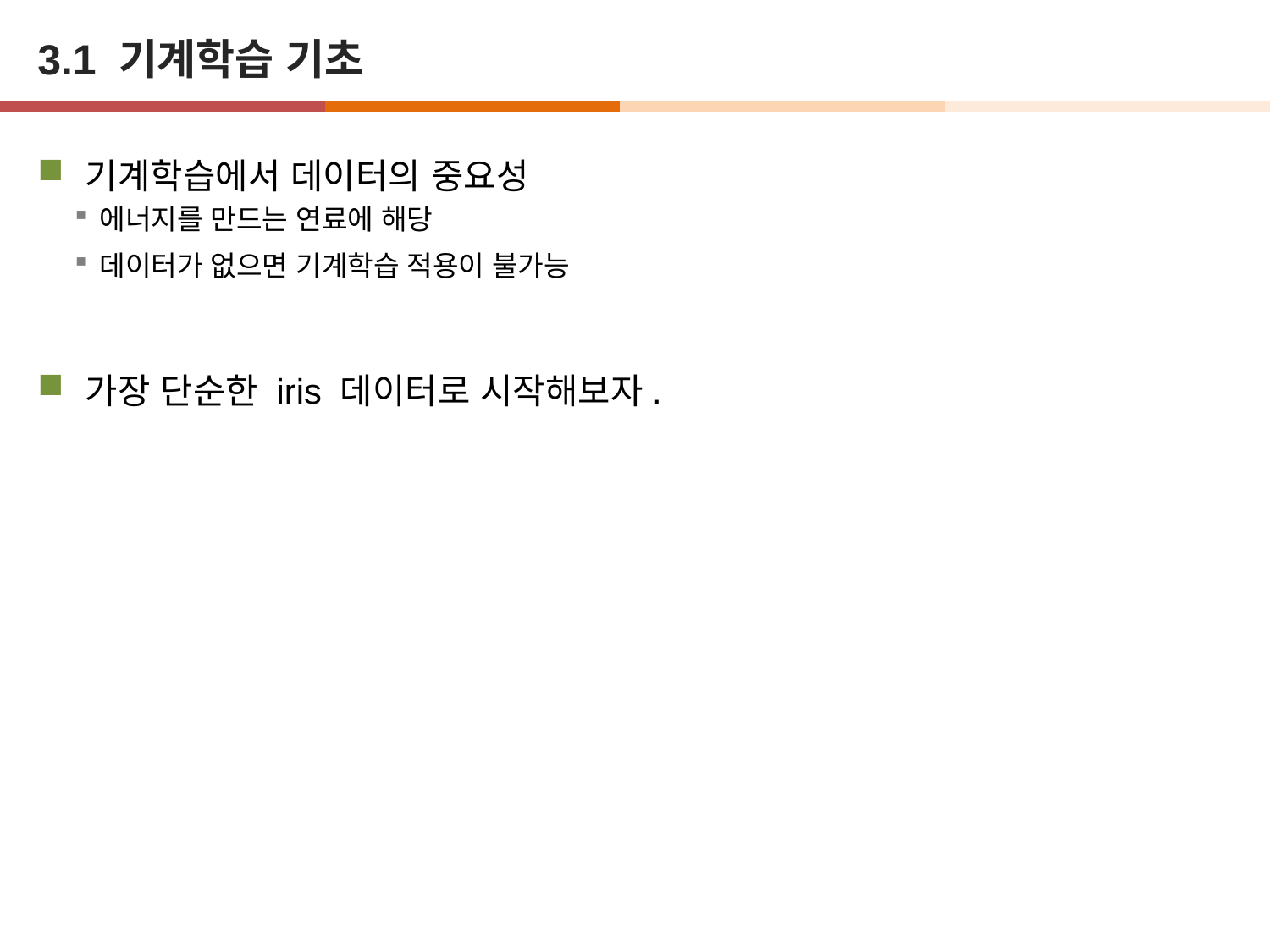

# 3.1 기계학습 기초
기계학습에서 데이터의 중요성
에너지를 만드는 연료에 해당
데이터가 없으면 기계학습 적용이 불가능

가장 단순한 iris 데이터로 시작해보자.